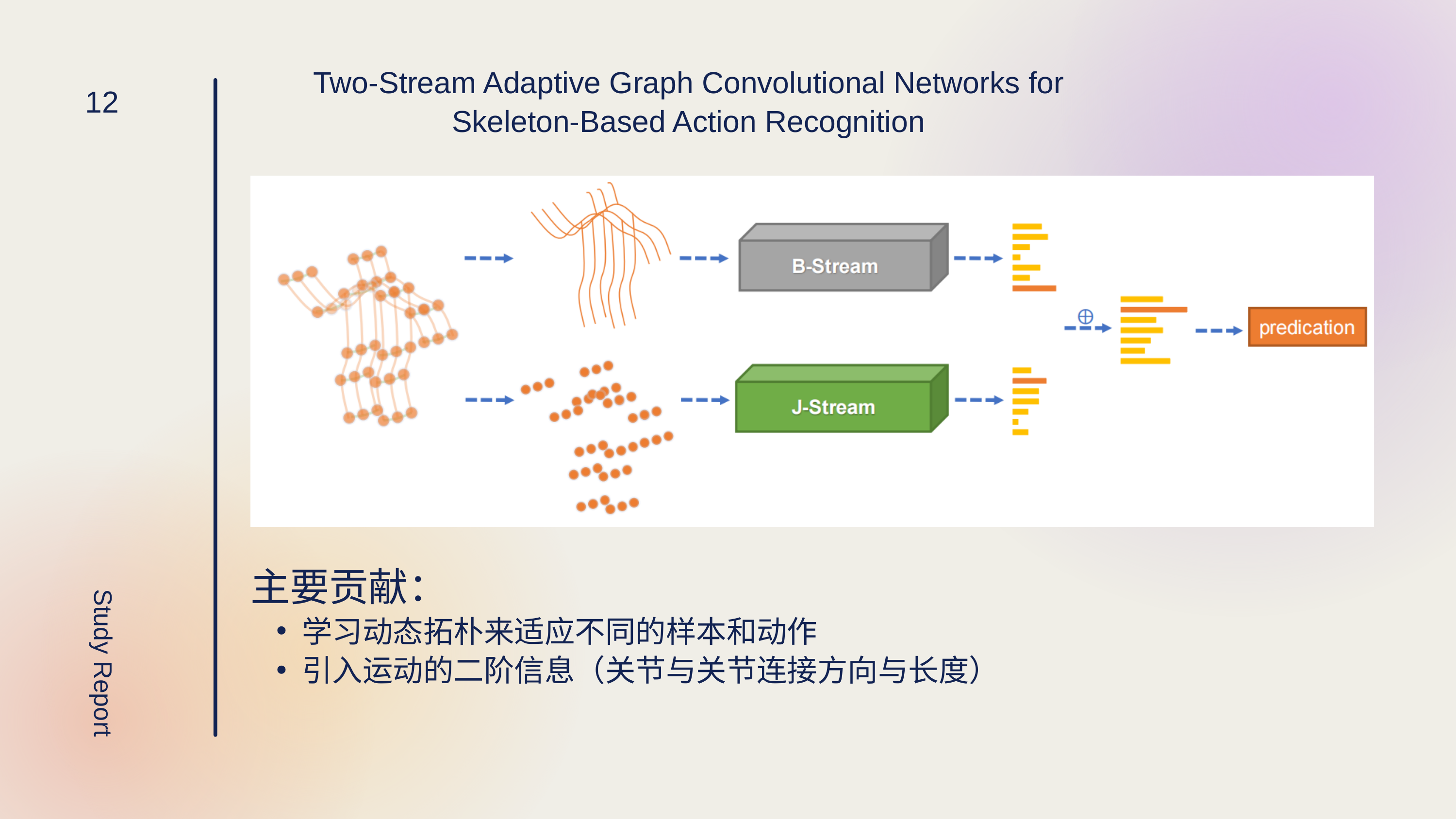

Two-Stream Adaptive Graph Convolutional Networks for Skeleton-Based Action Recognition
12

Study Report

主要贡献：
学习动态拓朴来适应不同的样本和动作
引入运动的二阶信息（关节与关节连接方向与长度）